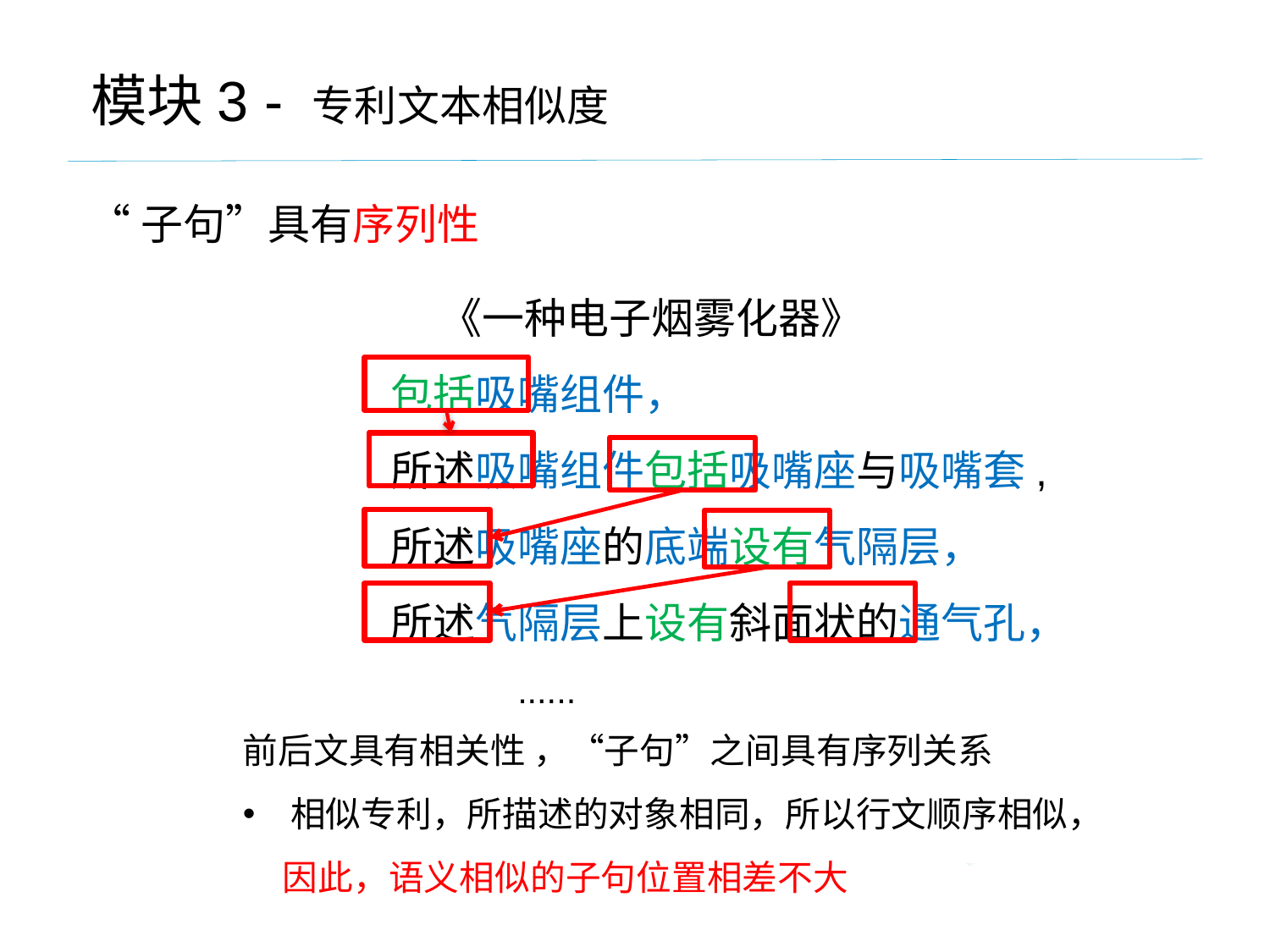

模块3 - 专利文本相似度

“子句”具有序列性
《一种电子烟雾化器》
	包括吸嘴组件，
	所述吸嘴组件包括吸嘴座与吸嘴套,
	所述吸嘴座的底端设有气隔层，
	所述气隔层上设有斜面状的通气孔，
		......

前后文具有相关性 ，“子句”之间具有序列关系
相似专利，所描述的对象相同，所以行文顺序相似，
    因此，语义相似的子句位置相差不大